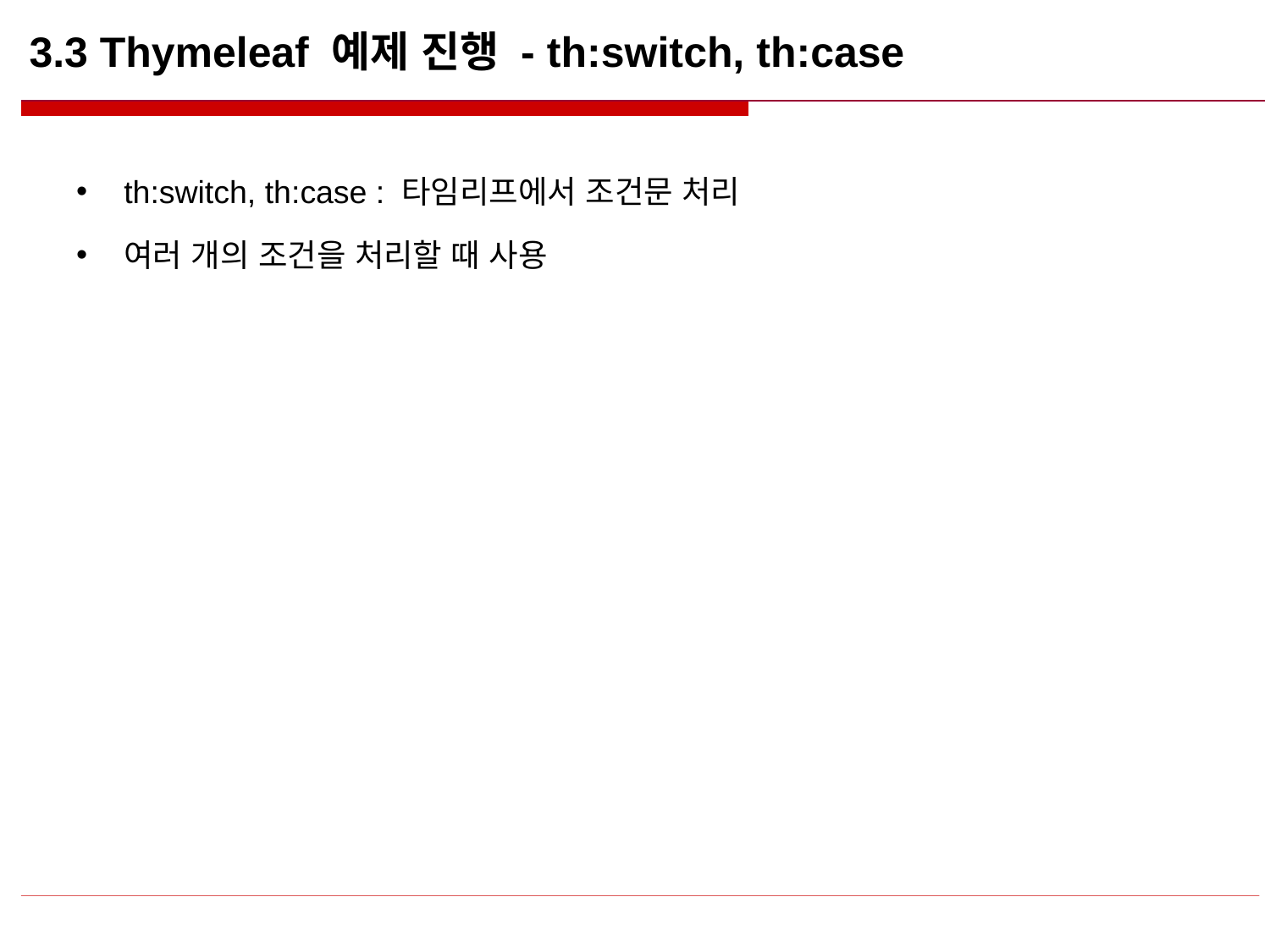

# 3.3 Thymeleaf 예제 진행 - th:switch, th:case
th:switch, th:case : 타임리프에서 조건문 처리
여러 개의 조건을 처리할 때 사용